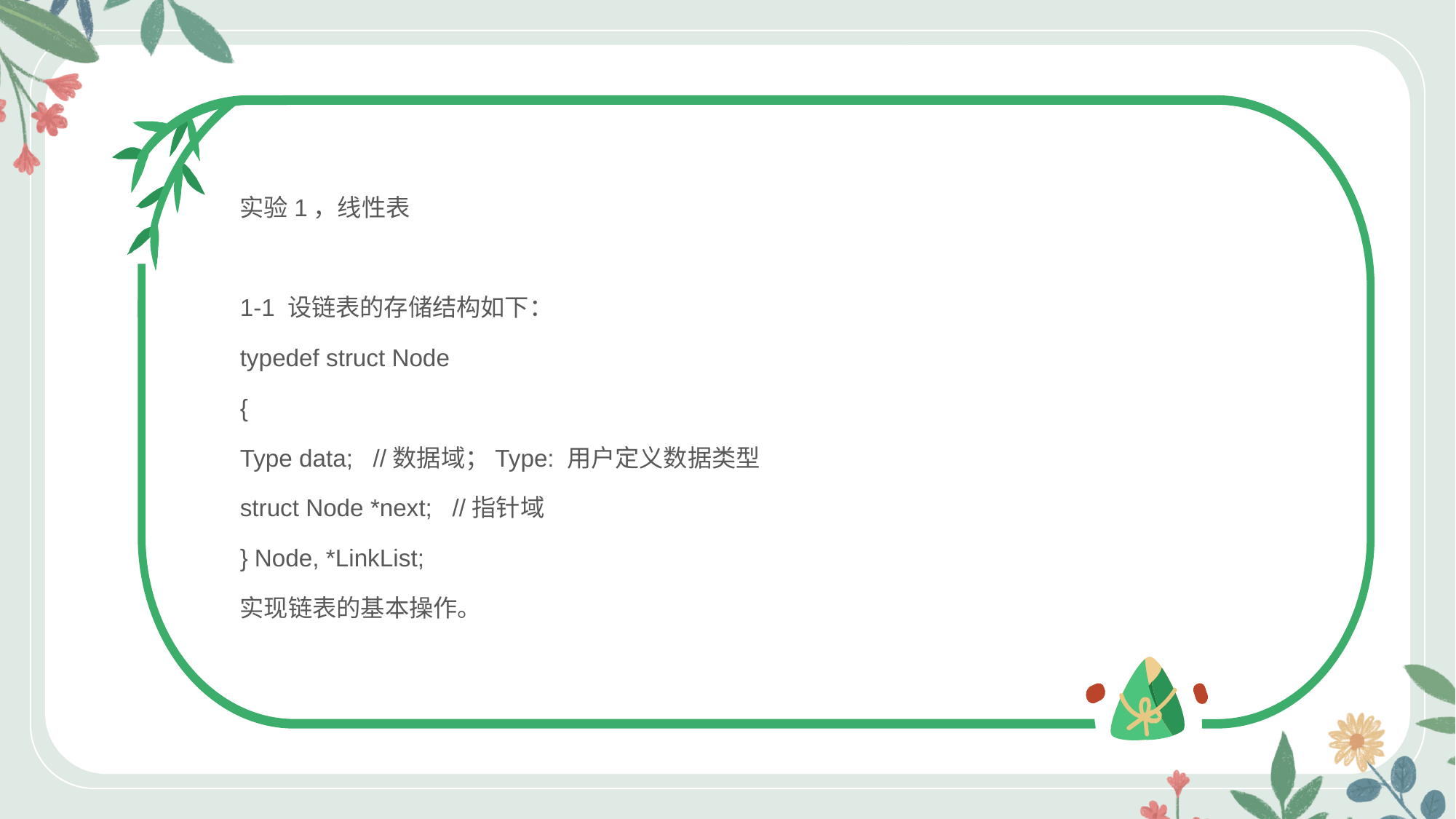

实验1，线性表

1-1 设链表的存储结构如下：
typedef struct Node
{
Type data;   //数据域；Type: 用户定义数据类型
struct Node *next;   //指针域
} Node, *LinkList;
实现链表的基本操作。